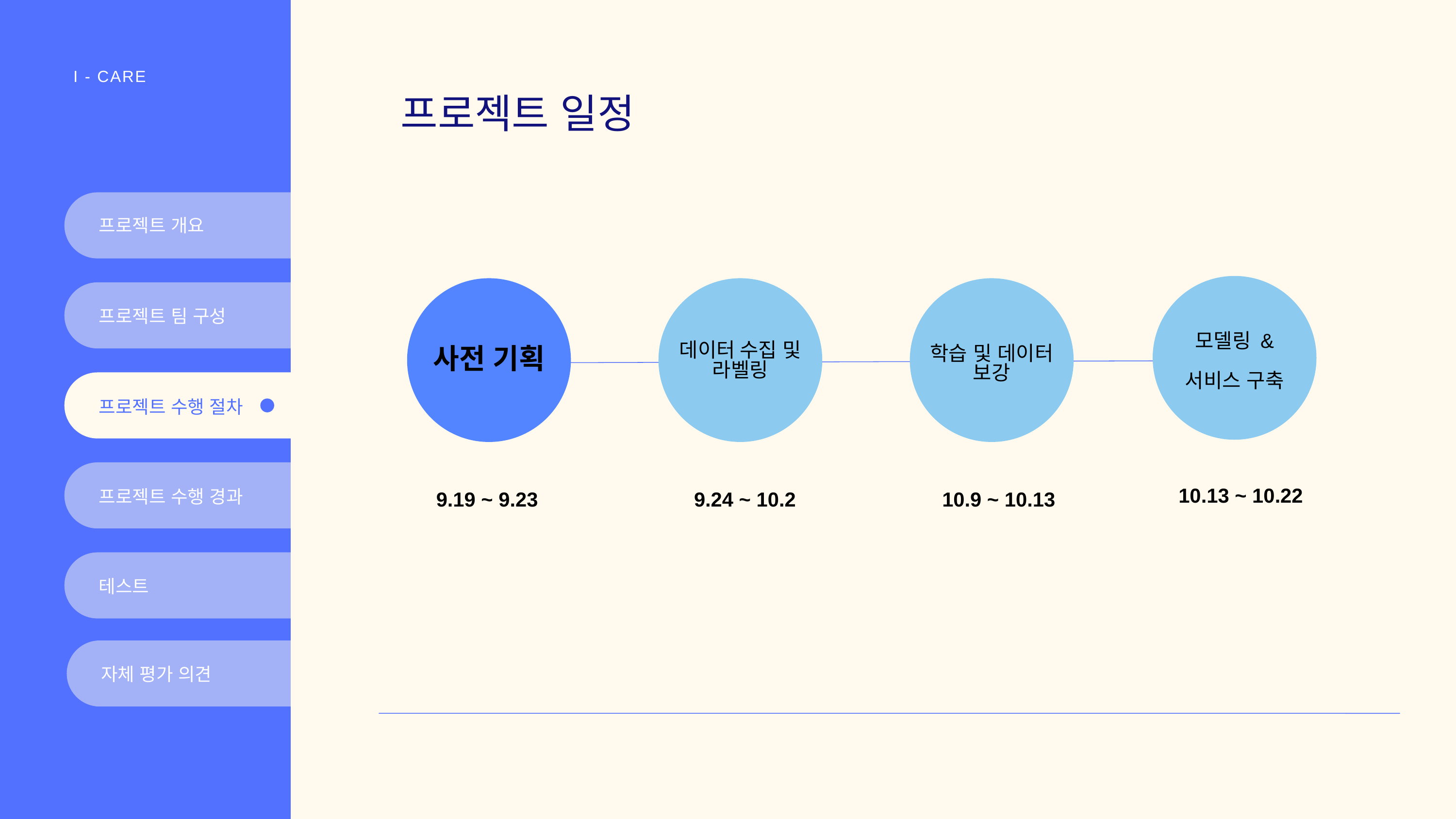

I - CARE
프로젝트 일정

프로젝트 개요

모델링 &

서비스 구축

사전 기획

데이터 수집 및 라벨링

학습 및 데이터 보강

프로젝트 팀 구성

프로젝트 수행 절차

10.13 ~ 10.22
프로젝트 수행 경과
9.19 ~ 9.23
9.24 ~ 10.2
10.9 ~ 10.13

테스트

자체 평가 의견